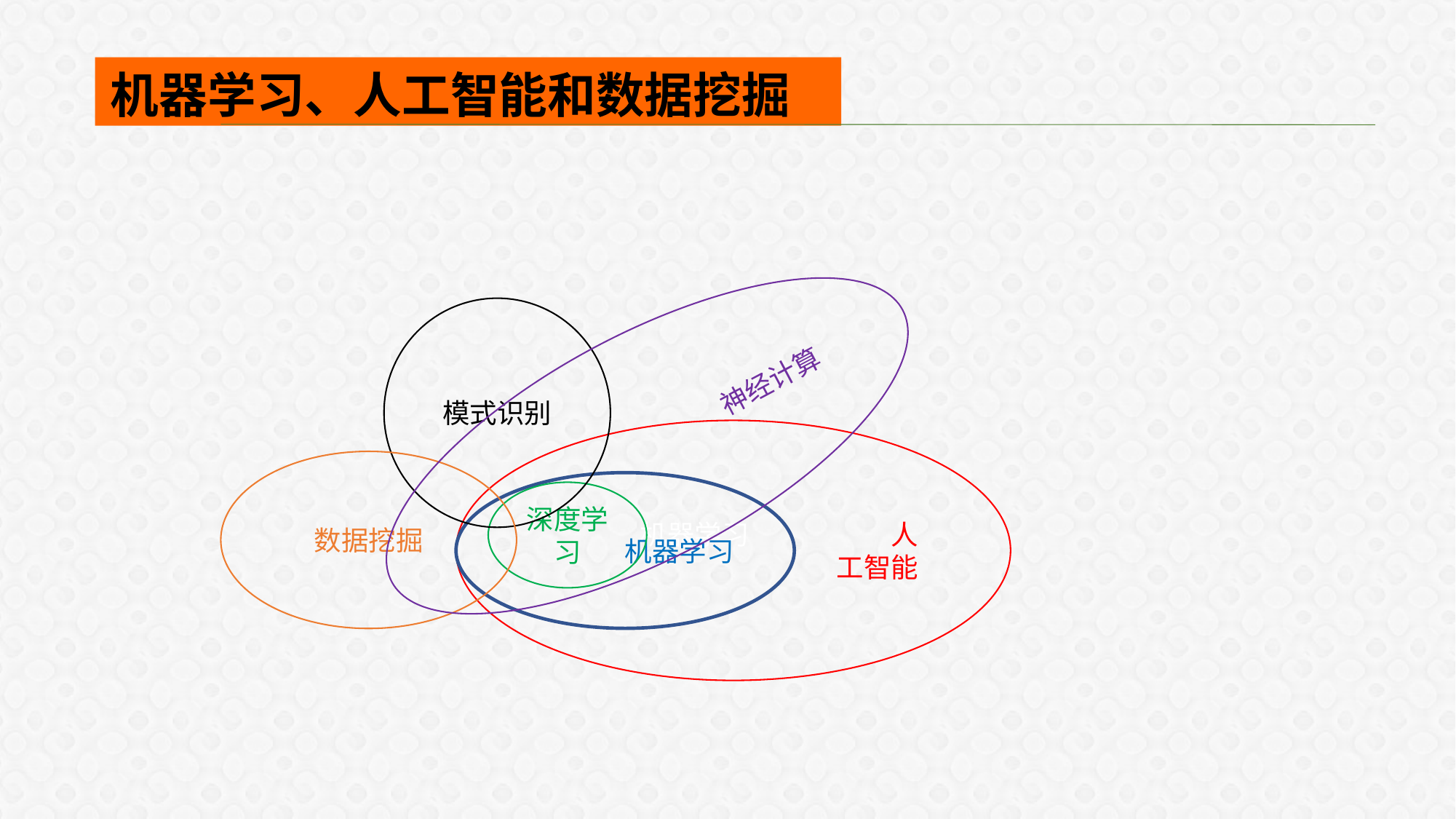

机器学习、人工智能和数据挖掘
模式识别
神经计算
             机器学习                       人工智能
数据挖掘
机器学习
深度学习